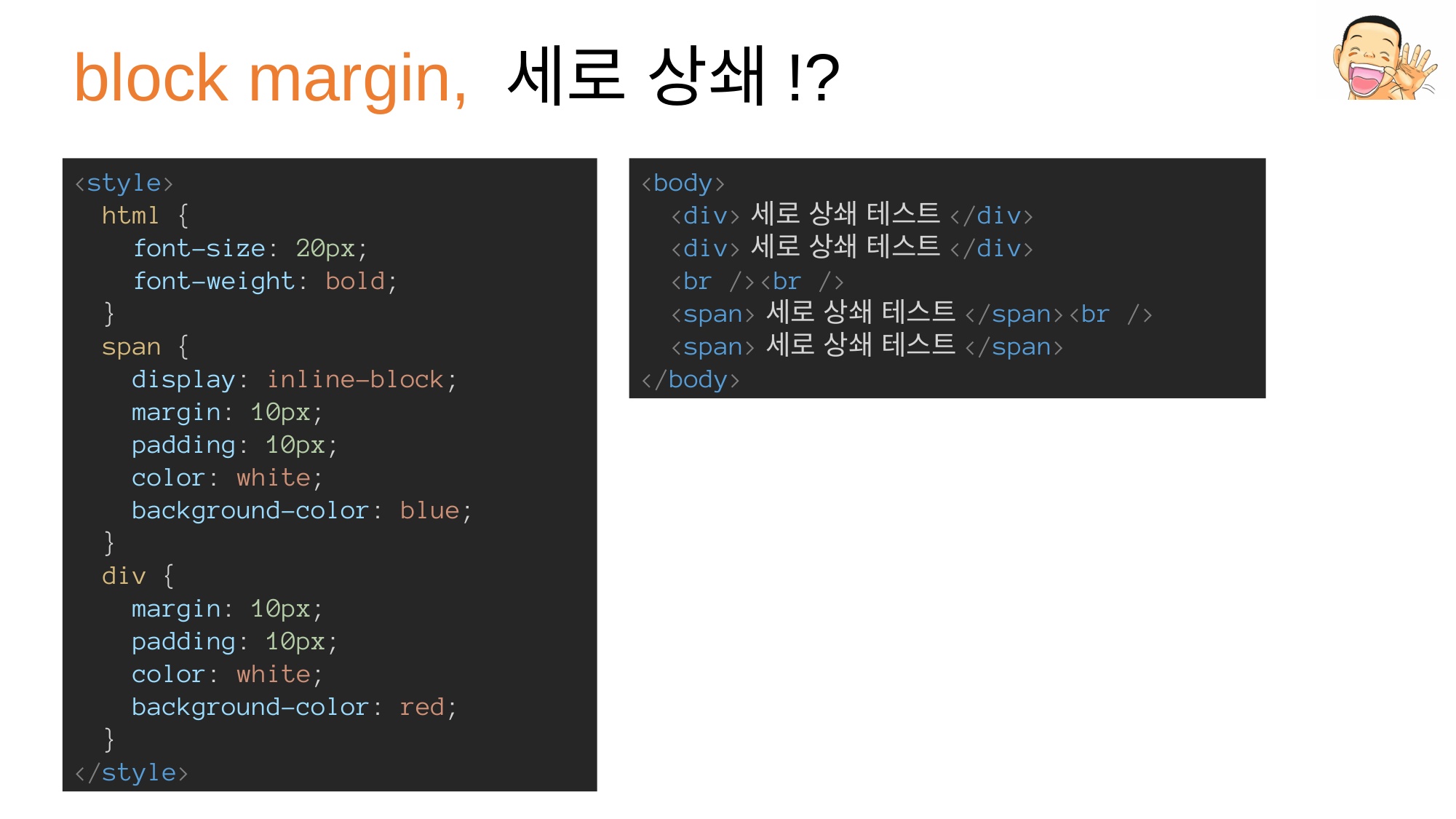

# block margin, 세로 상쇄!?
<style>
  html {
    font-size: 20px;
    font-weight: bold;
  }
  span {
    display: inline-block;
    margin: 10px;
    padding: 10px;
    color: white;
    background-color: blue;
  }
  div {
    margin: 10px;
    padding: 10px;
    color: white;
    background-color: red;
  }
</style>
<body>
  <div>세로 상쇄 테스트</div>
  <div>세로 상쇄 테스트</div>
  <br /><br />
  <span>세로 상쇄 테스트</span><br />
  <span>세로 상쇄 테스트</span>
</body>